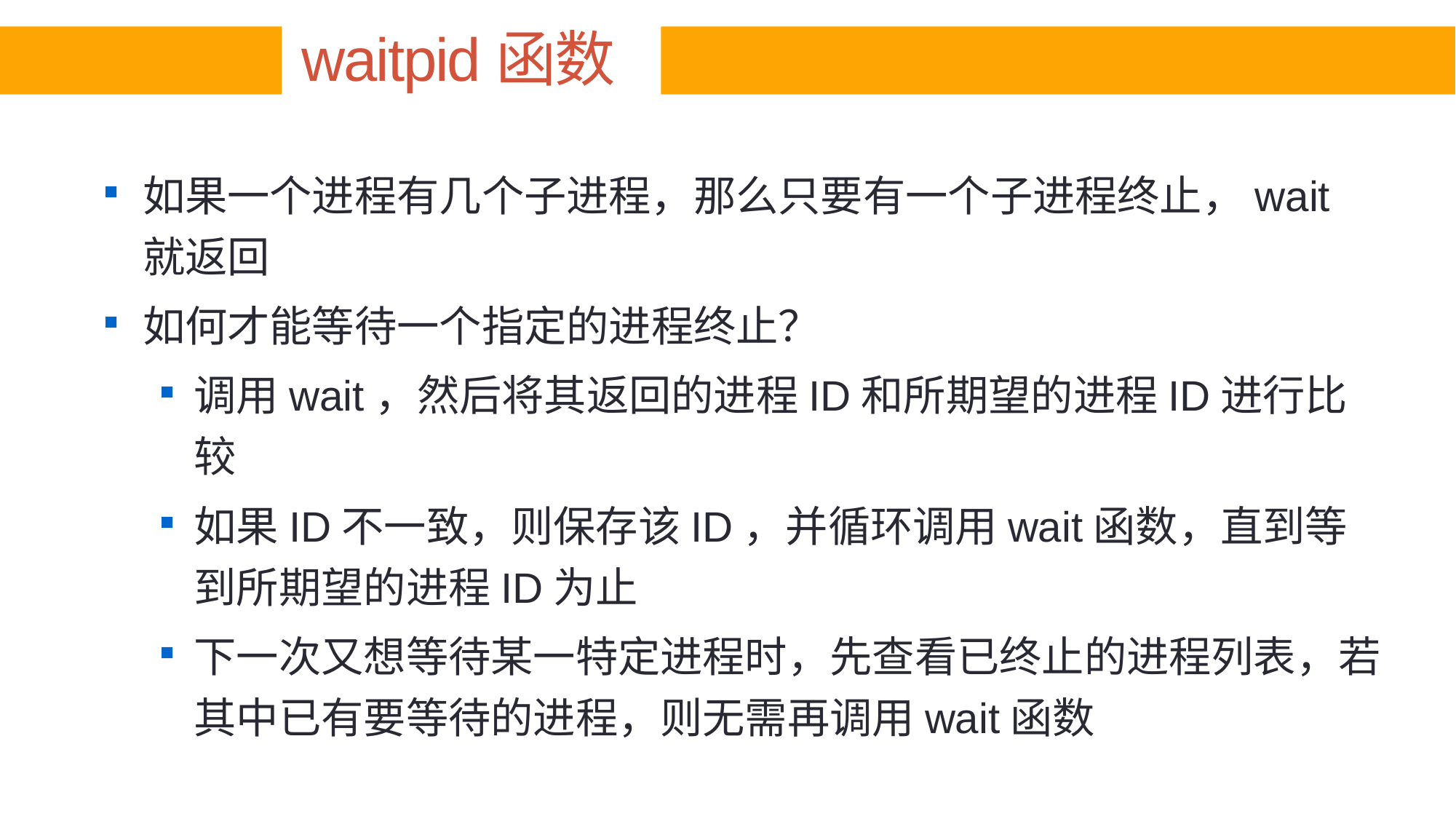

# waitpid函数

如果一个进程有几个子进程，那么只要有一个子进程终止，wait就返回
如何才能等待一个指定的进程终止？
调用wait，然后将其返回的进程ID和所期望的进程ID进行比较
如果ID不一致，则保存该ID，并循环调用wait函数，直到等到所期望的进程ID为止
下一次又想等待某一特定进程时，先查看已终止的进程列表，若其中已有要等待的进程，则无需再调用wait函数